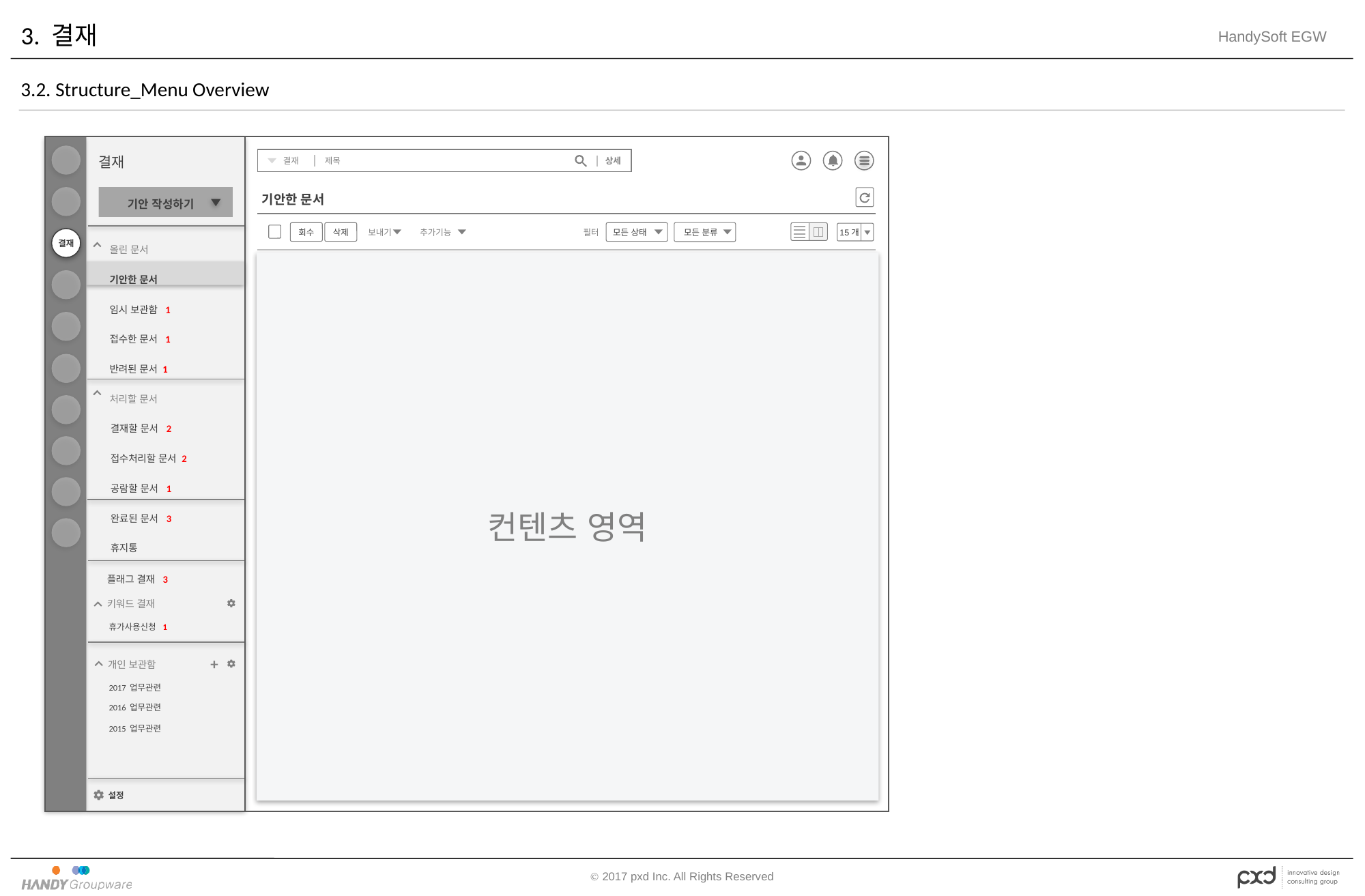

# 3. 결재
3.2. Structure_Menu Overview

결재

결재

기안 작성하기

올린 문서
기안한 문서
임시 보관함  1
접수한 문서  1
반려된 문서 1
처리할 문서
결재할 문서  2
접수처리할 문서 2
공람할 문서  1
완료된 문서  3
휴지통

플래그 결재  3
키워드 결재

휴가사용신청  1
+

개인 보관함

설정

상세

결재
제목

기안한 문서

모든 분류

모든 상태

필터
회수
삭제

 15개

보내기

추가기능

컨텐츠 영역
2017 업무관련
2016 업무관련
2015 업무관련